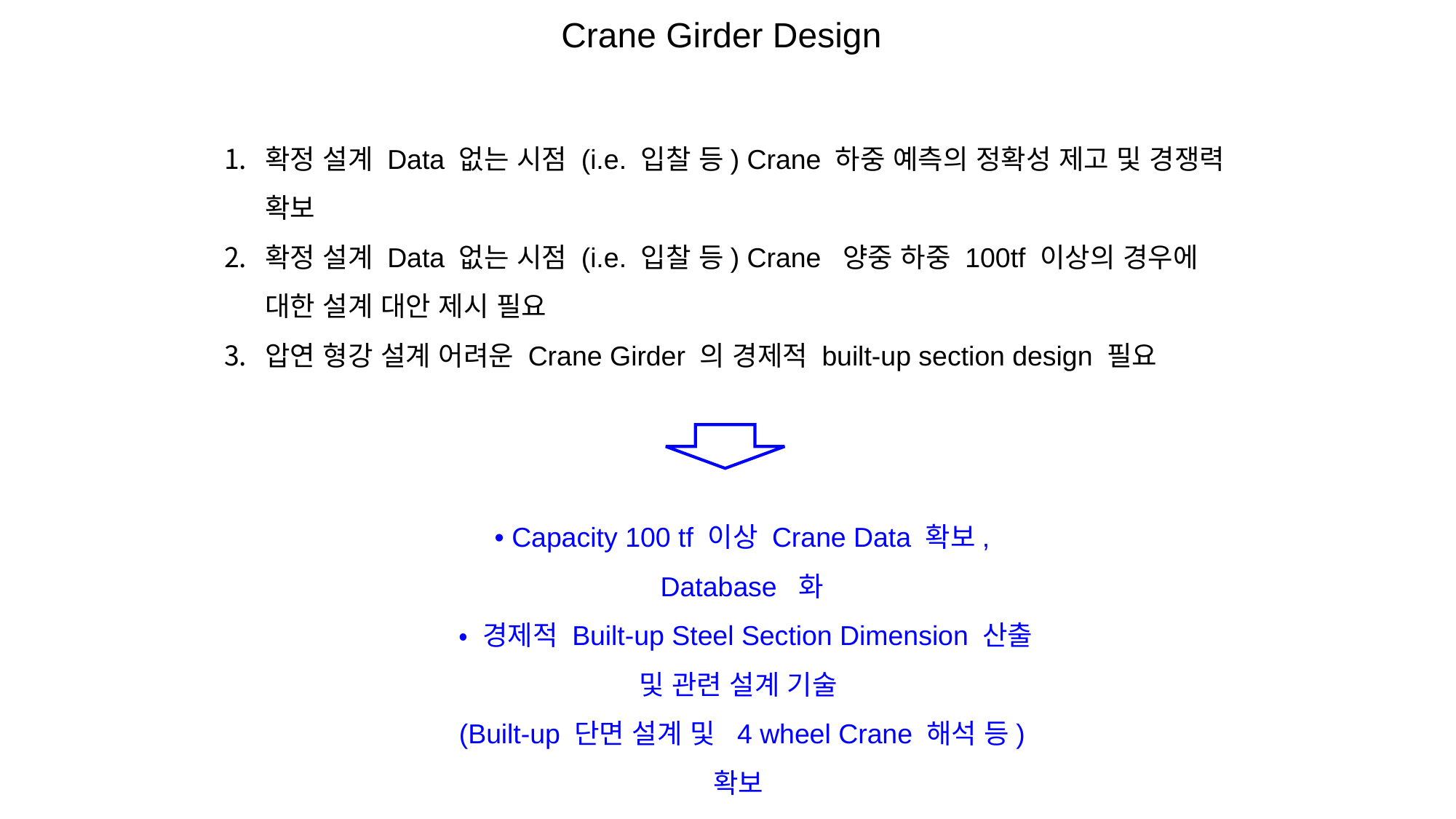

Crane Girder Design
확정 설계 Data 없는 시점 (i.e. 입찰 등) Crane 하중 예측의 정확성 제고 및 경쟁력 확보
확정 설계 Data 없는 시점 (i.e. 입찰 등) Crane  양중 하중 100tf 이상의 경우에 대한 설계 대안 제시 필요
압연 형강 설계 어려운 Crane Girder 의 경제적 built-up section design 필요

• Capacity 100 tf 이상 Crane Data 확보, Database  화
 • 경제적 Built-up Steel Section Dimension 산출 및 관련 설계 기술
(Built-up 단면 설계 및  4 wheel Crane 해석 등) 확보